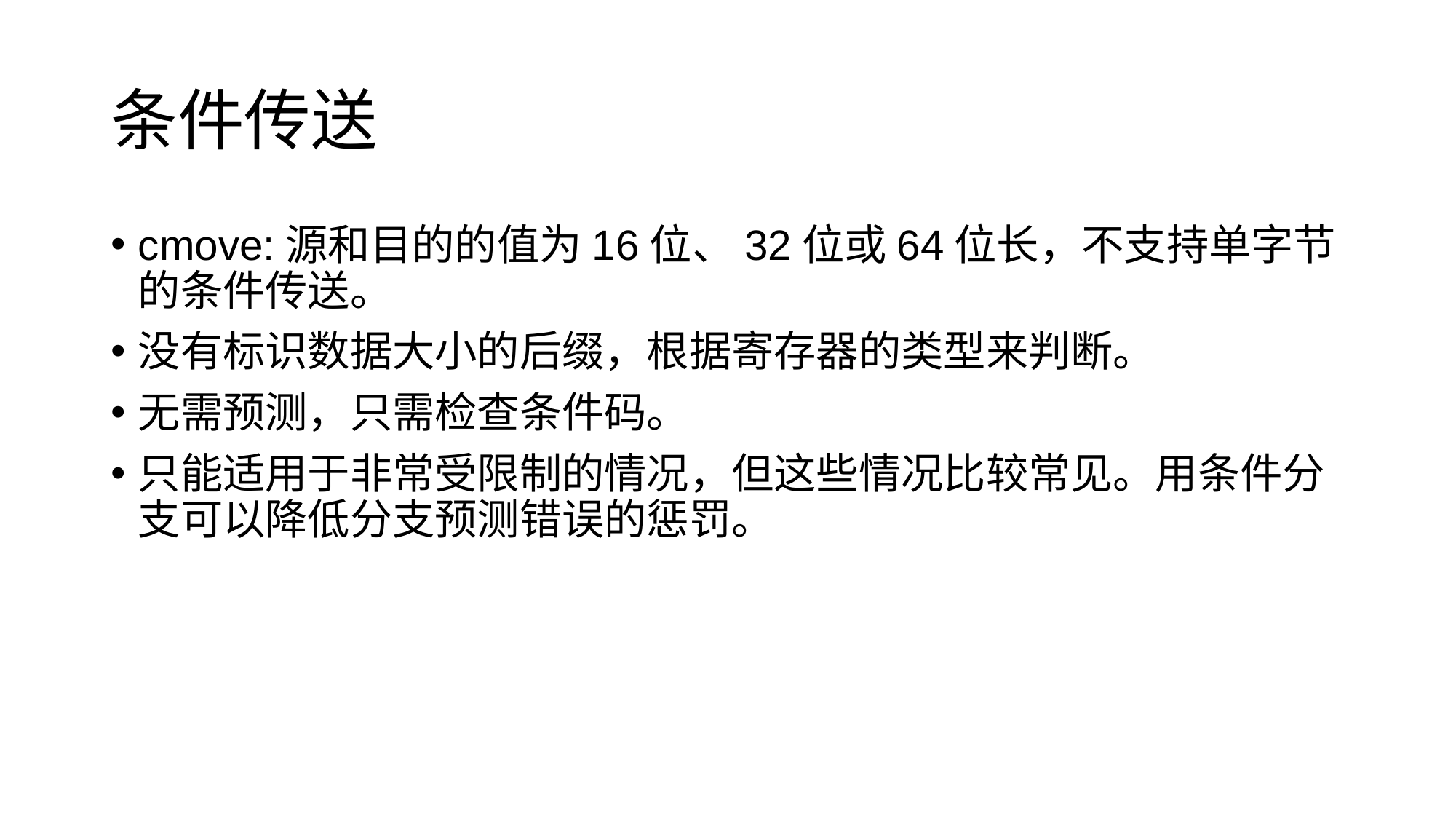

# 条件传送
cmove:源和目的的值为16位、32位或64位长，不支持单字节的条件传送。
没有标识数据大小的后缀，根据寄存器的类型来判断。
无需预测，只需检查条件码。
只能适用于非常受限制的情况，但这些情况比较常见。用条件分支可以降低分支预测错误的惩罚。